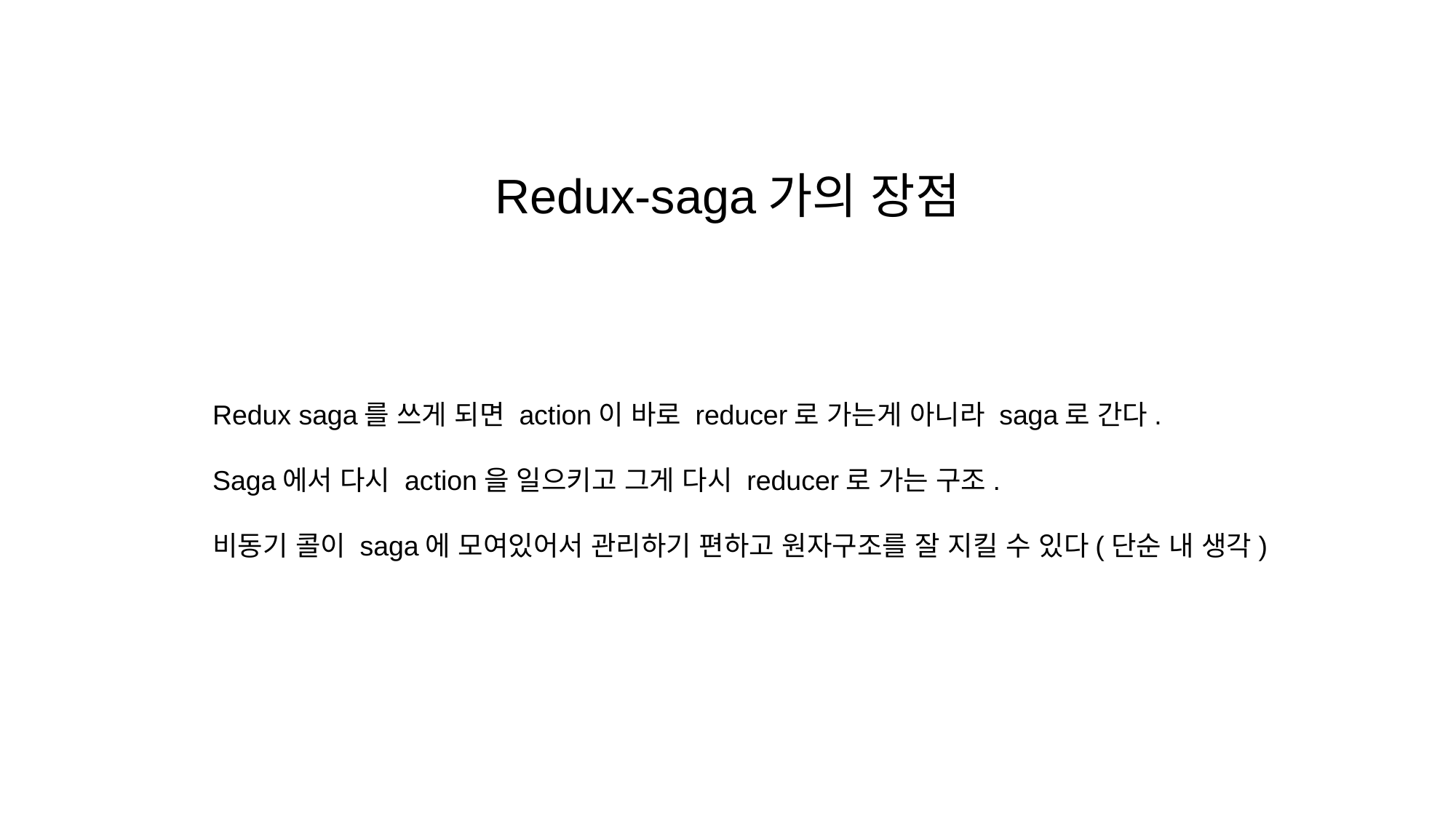

Redux-saga가의 장점
Redux saga를 쓰게 되면 action이 바로 reducer로 가는게 아니라 saga로 간다.

Saga에서 다시 action을 일으키고 그게 다시 reducer로 가는 구조.

비동기 콜이 saga에 모여있어서 관리하기 편하고 원자구조를 잘 지킬 수 있다(단순 내 생각)